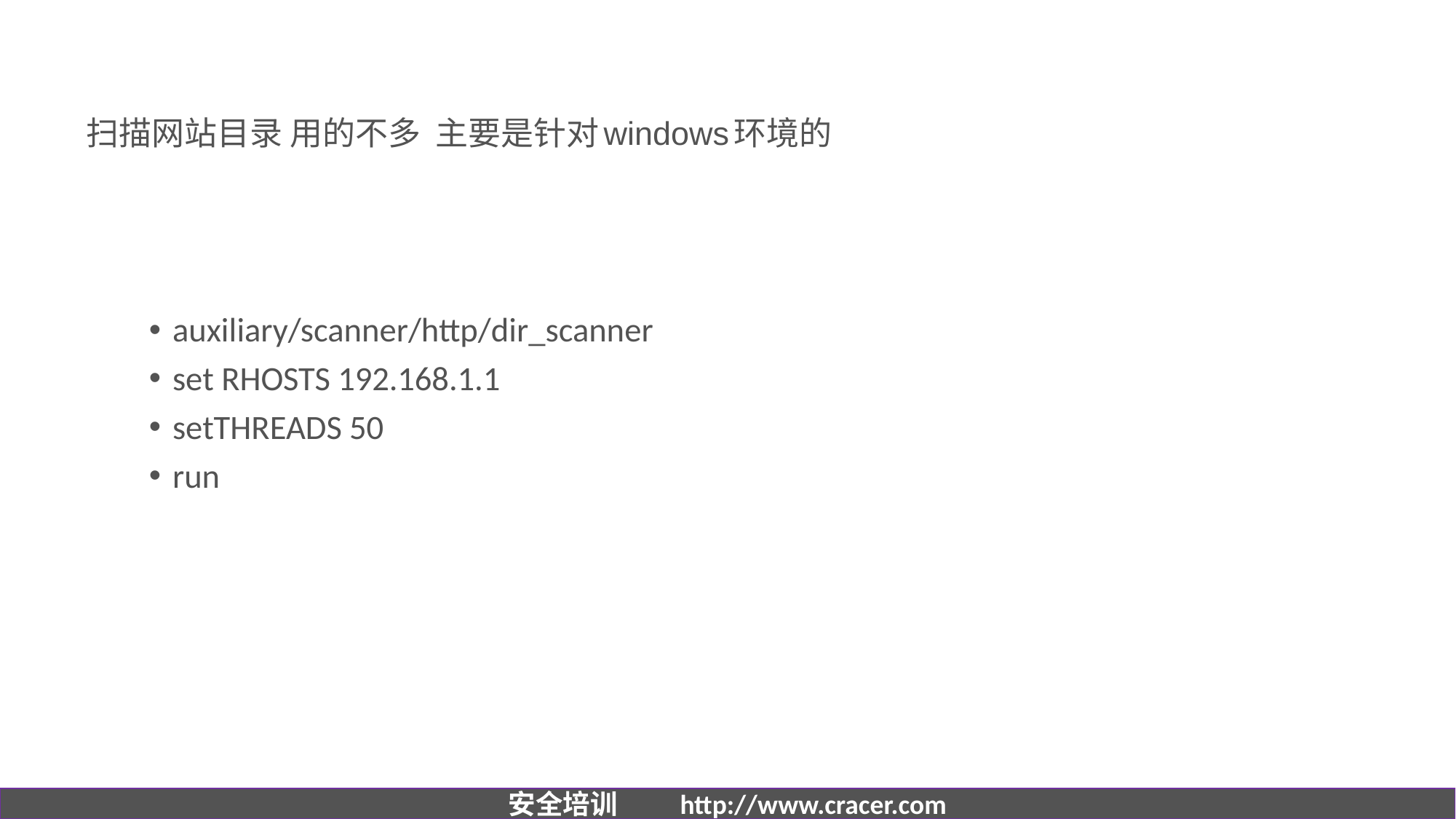

# 扫描网站目录 用的不多  主要是针对windows环境的
auxiliary/scanner/http/dir_scanner
set RHOSTS 192.168.1.1
setTHREADS 50
run